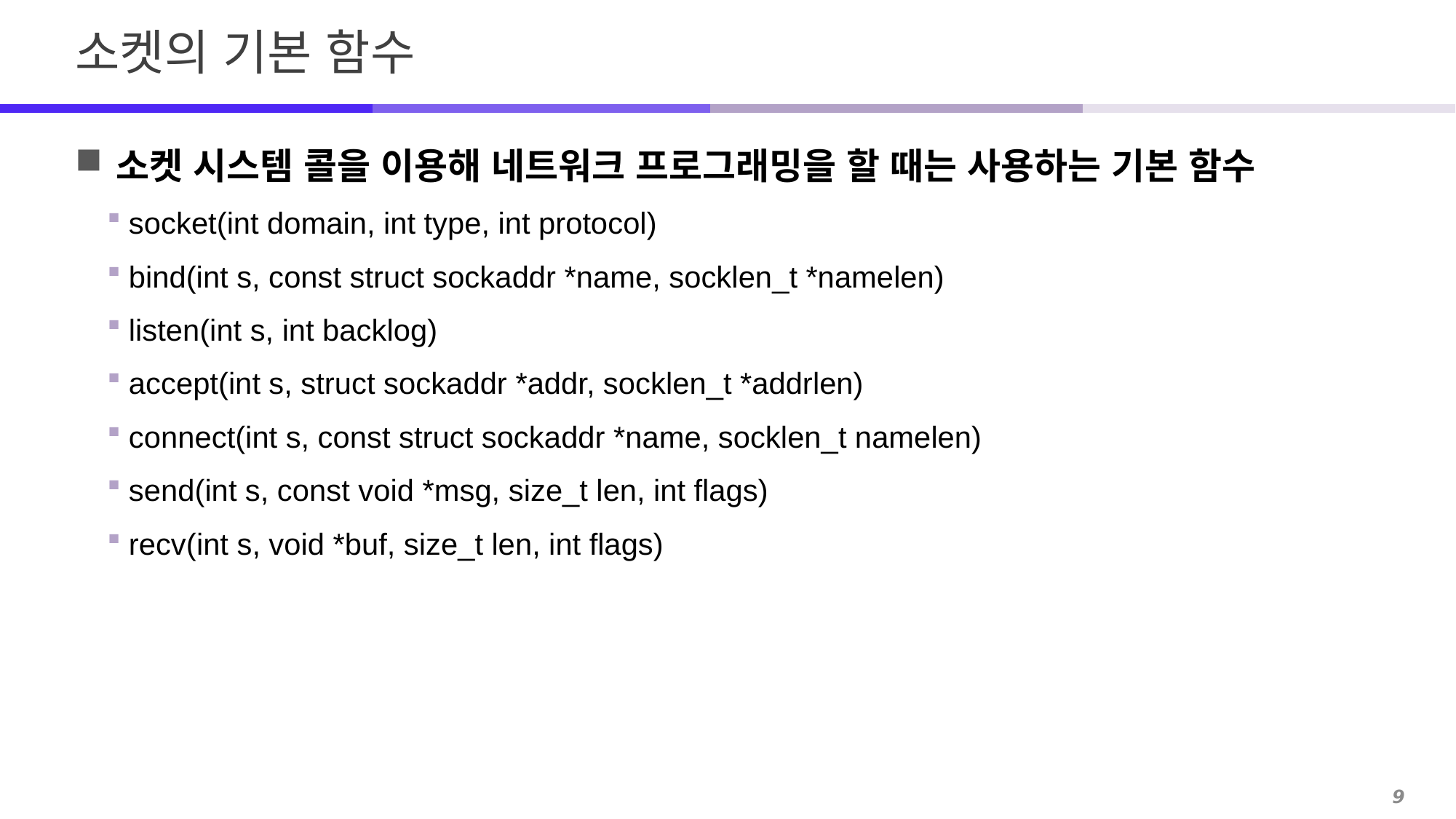

# 소켓의 기본 함수
소켓 시스템 콜을 이용해 네트워크 프로그래밍을 할 때는 사용하는 기본 함수
socket(int domain, int type, int protocol)
bind(int s, const struct sockaddr *name, socklen_t *namelen)
listen(int s, int backlog)
accept(int s, struct sockaddr *addr, socklen_t *addrlen)
connect(int s, const struct sockaddr *name, socklen_t namelen)
send(int s, const void *msg, size_t len, int flags)
recv(int s, void *buf, size_t len, int flags)